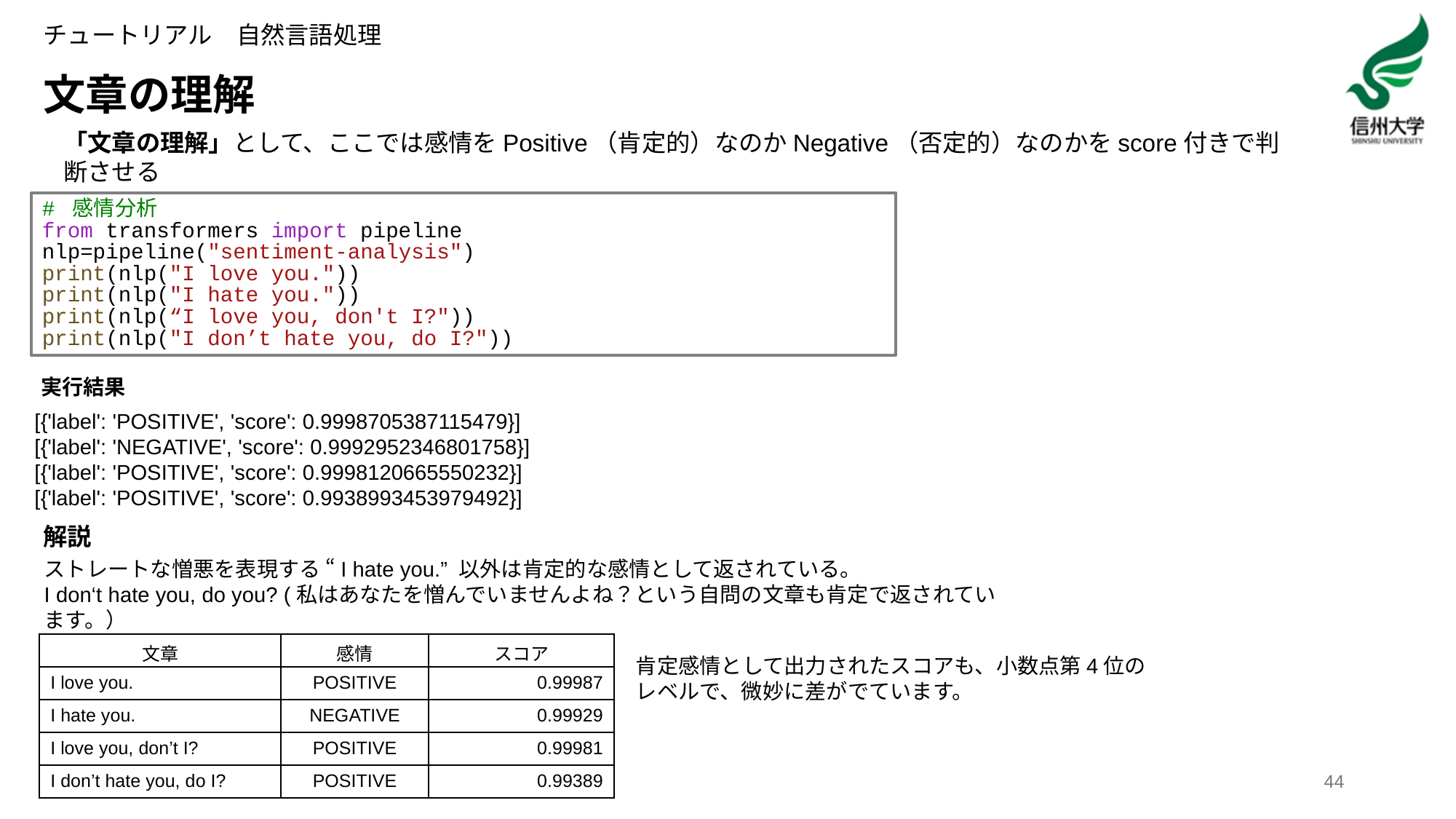

チュートリアル　自然言語処理
# 文章の理解
「文章の理解」として、ここでは感情をPositive（肯定的）なのかNegative（否定的）なのかをscore付きで判断させる
# 感情分析
from transformers import pipeline
nlp=pipeline("sentiment-analysis")
print(nlp("I love you."))
print(nlp("I hate you."))
print(nlp(“I love you, don't I?"))
print(nlp("I don’t hate you, do I?"))
実行結果
[{'label': 'POSITIVE', 'score': 0.9998705387115479}]
[{'label': 'NEGATIVE', 'score': 0.9992952346801758}]
[{'label': 'POSITIVE', 'score': 0.9998120665550232}]
[{'label': 'POSITIVE', 'score': 0.9938993453979492}]
解説
ストレートな憎悪を表現する “I hate you.” 以外は肯定的な感情として返されている。
I don‘t hate you, do you? (私はあなたを憎んでいませんよね？という自問の文章も肯定で返されています。）
| 文章 | 感情 | スコア |
| --- | --- | --- |
| I love you. | POSITIVE | 0.99987 |
| I hate you. | NEGATIVE | 0.99929 |
| I love you, don’t I? | POSITIVE | 0.99981 |
| I don’t hate you, do I? | POSITIVE | 0.99389 |
肯定感情として出力されたスコアも、小数点第4位のレベルで、微妙に差がでています。
44